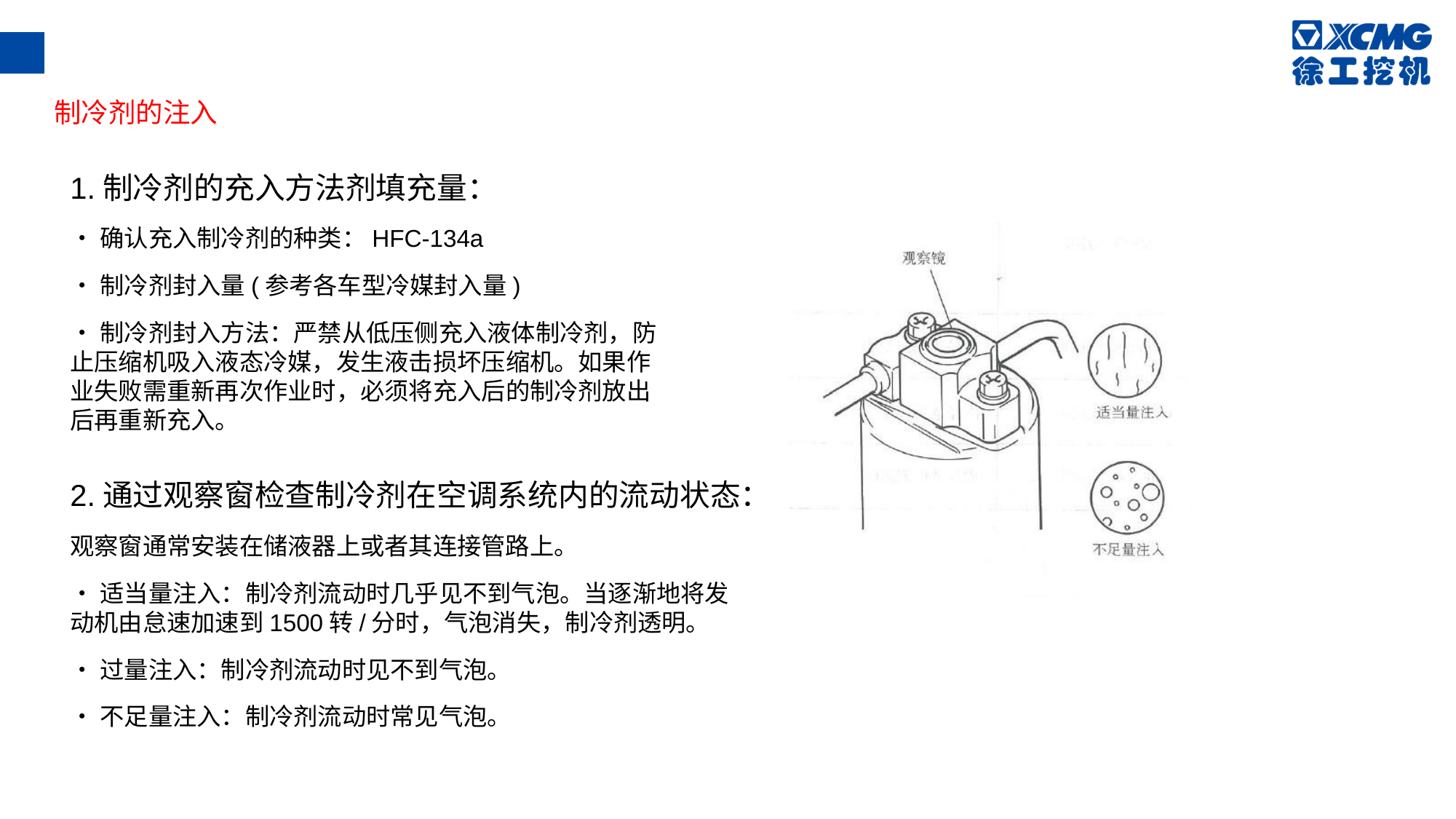

制冷剂的注入
1.制冷剂的充入方法剂填充量：
•确认充入制冷剂的种类：HFC-134a
•制冷剂封入量(参考各车型冷媒封入量)
•制冷剂封入方法：严禁从低压侧充入液体制冷剂，防止压缩机吸入液态冷媒，发生液击损坏压缩机。如果作业失败需重新再次作业时，必须将充入后的制冷剂放出后再重新充入。

2.通过观察窗检查制冷剂在空调系统内的流动状态：
观察窗通常安装在储液器上或者其连接管路上。
•适当量注入：制冷剂流动时几乎见不到气泡。当逐渐地将发动机由怠速加速到1500转/分时，气泡消失，制冷剂透明。
•过量注入：制冷剂流动时见不到气泡。
•不足量注入：制冷剂流动时常见气泡。